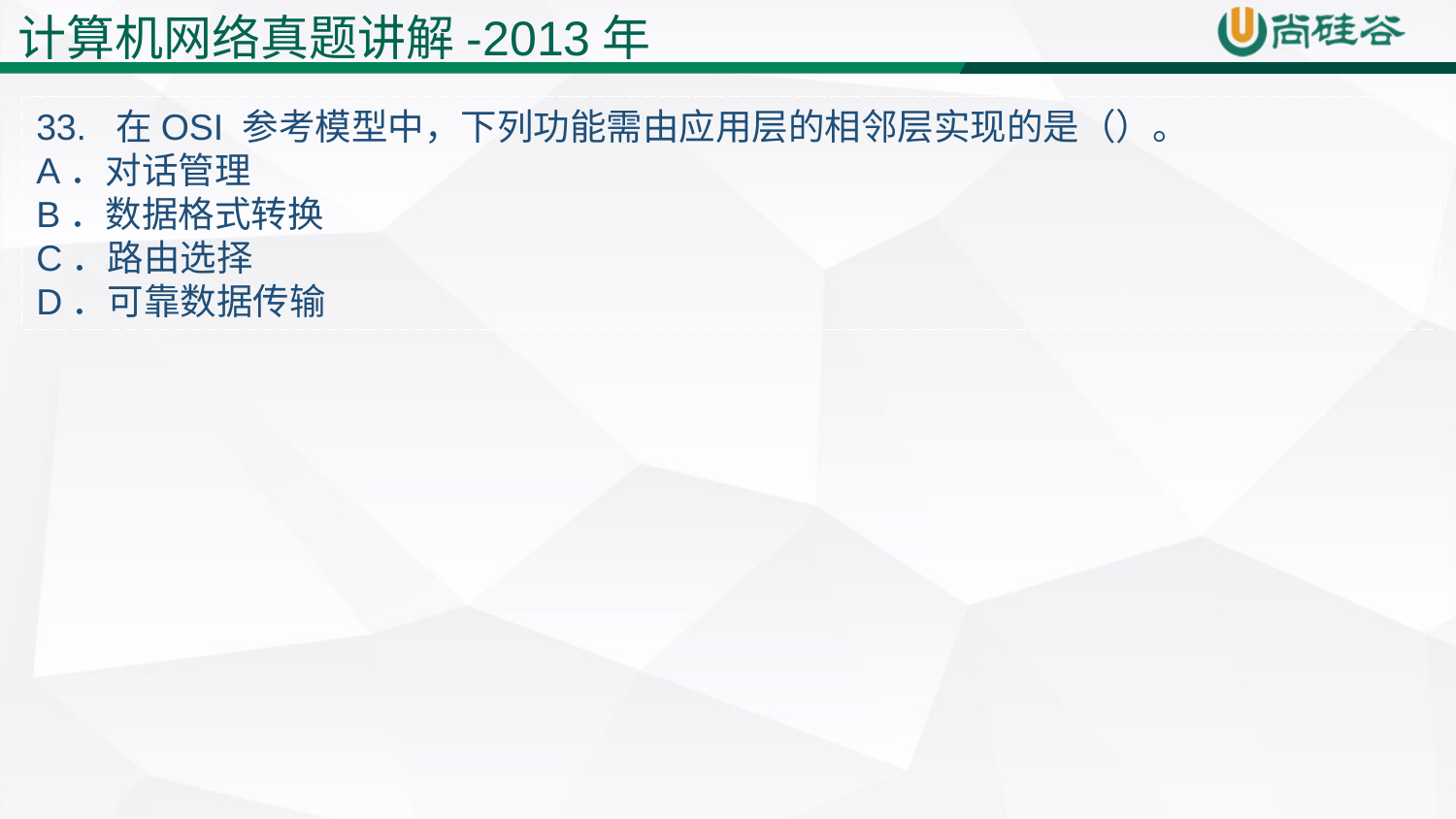

计算机网络真题讲解-2013年

33.  在OSI 参考模型中，下列功能需由应用层的相邻层实现的是（）。
A．对话管理
B．数据格式转换
C．路由选择
D．可靠数据传输